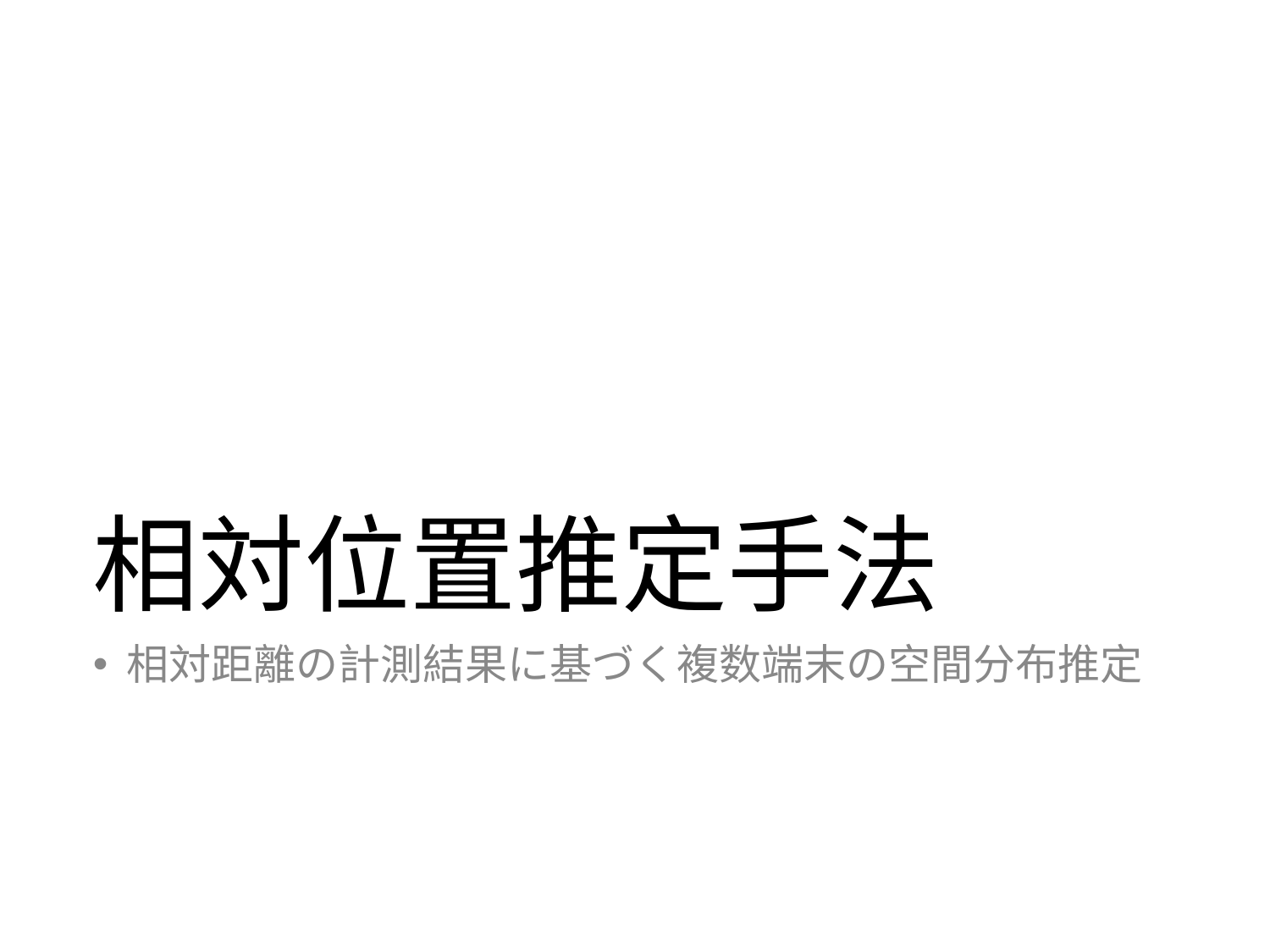

# 相対位置推定手法
相対距離の計測結果に基づく複数端末の空間分布推定